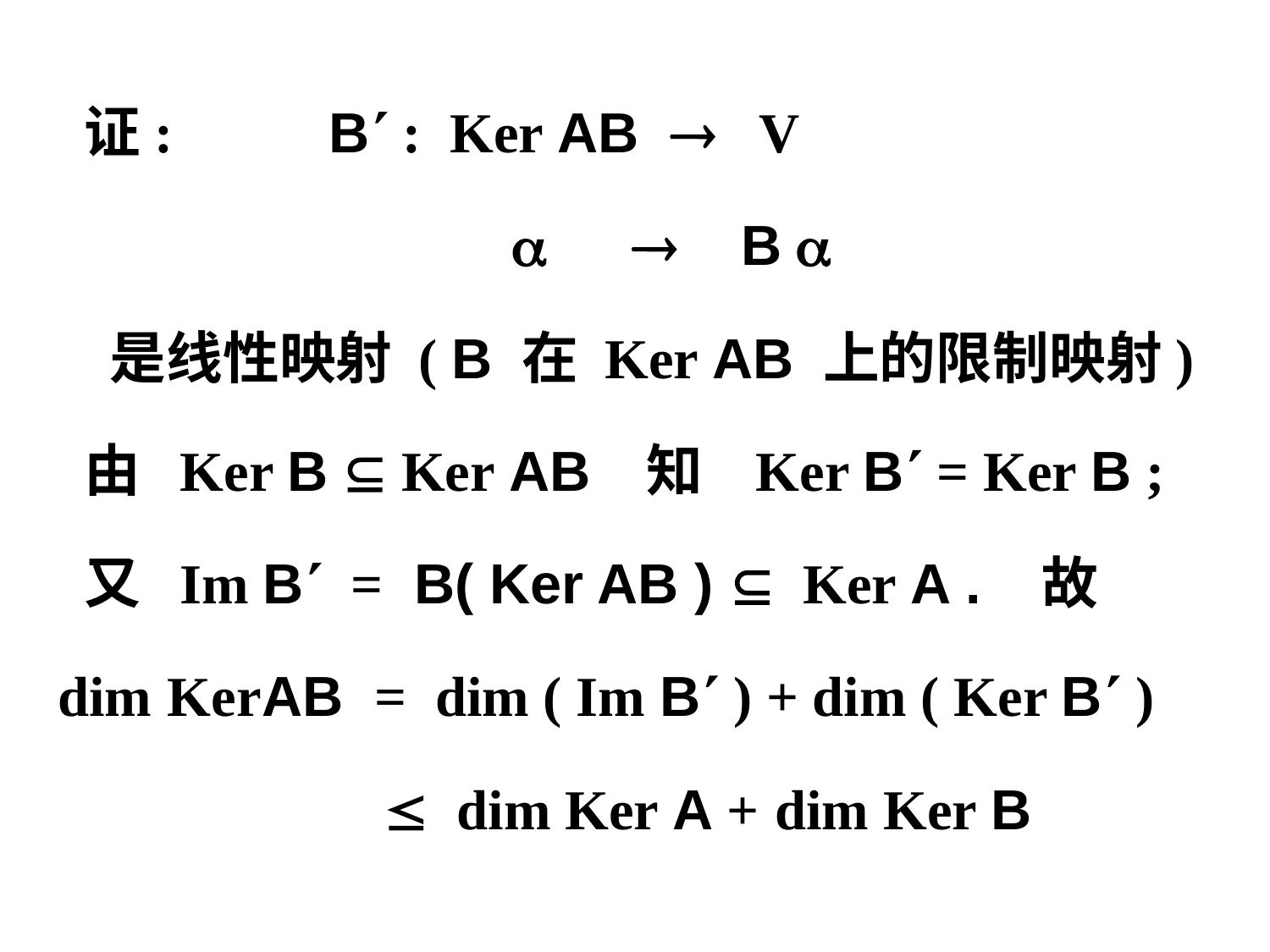

证:           B′ :  Ker AB  →   V
                                α      →    B α
   是线性映射 ( B 在 Ker AB 上的限制映射)
 由  Ker B ⊆ Ker AB   知   Ker B′ = Ker B ;
 又  Im B′  =  B( Ker AB ) ⊆  Ker A .   故
dim KerAB  =  dim ( Im B′ ) + dim ( Ker B′ )
                       ≤  dim Ker A + dim Ker B